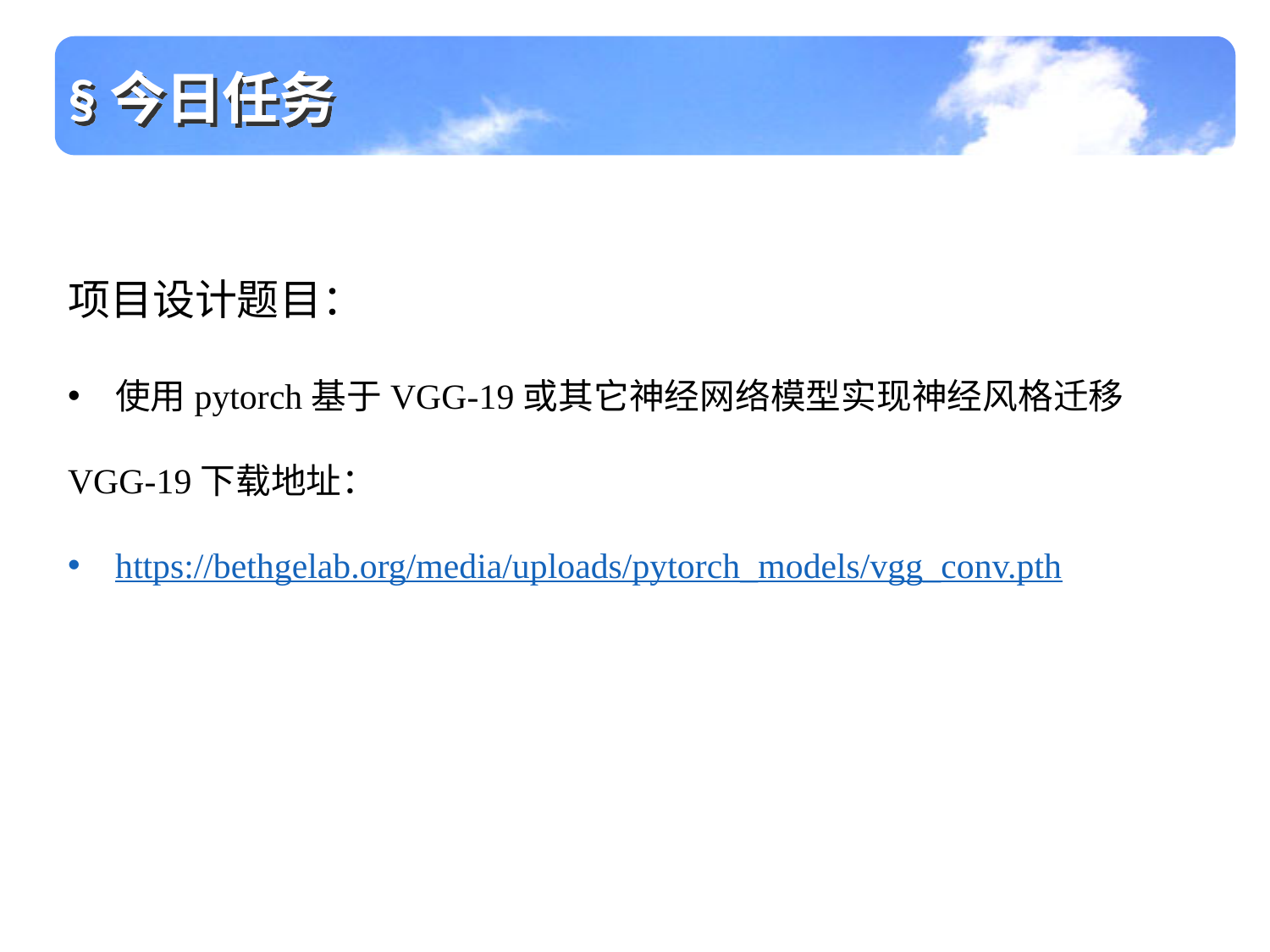

§今日任务
项目设计题目：

使用pytorch基于VGG-19或其它神经网络模型实现神经风格迁移

VGG-19下载地址：

https://bethgelab.org/media/uploads/pytorch_models/vgg_conv.pth